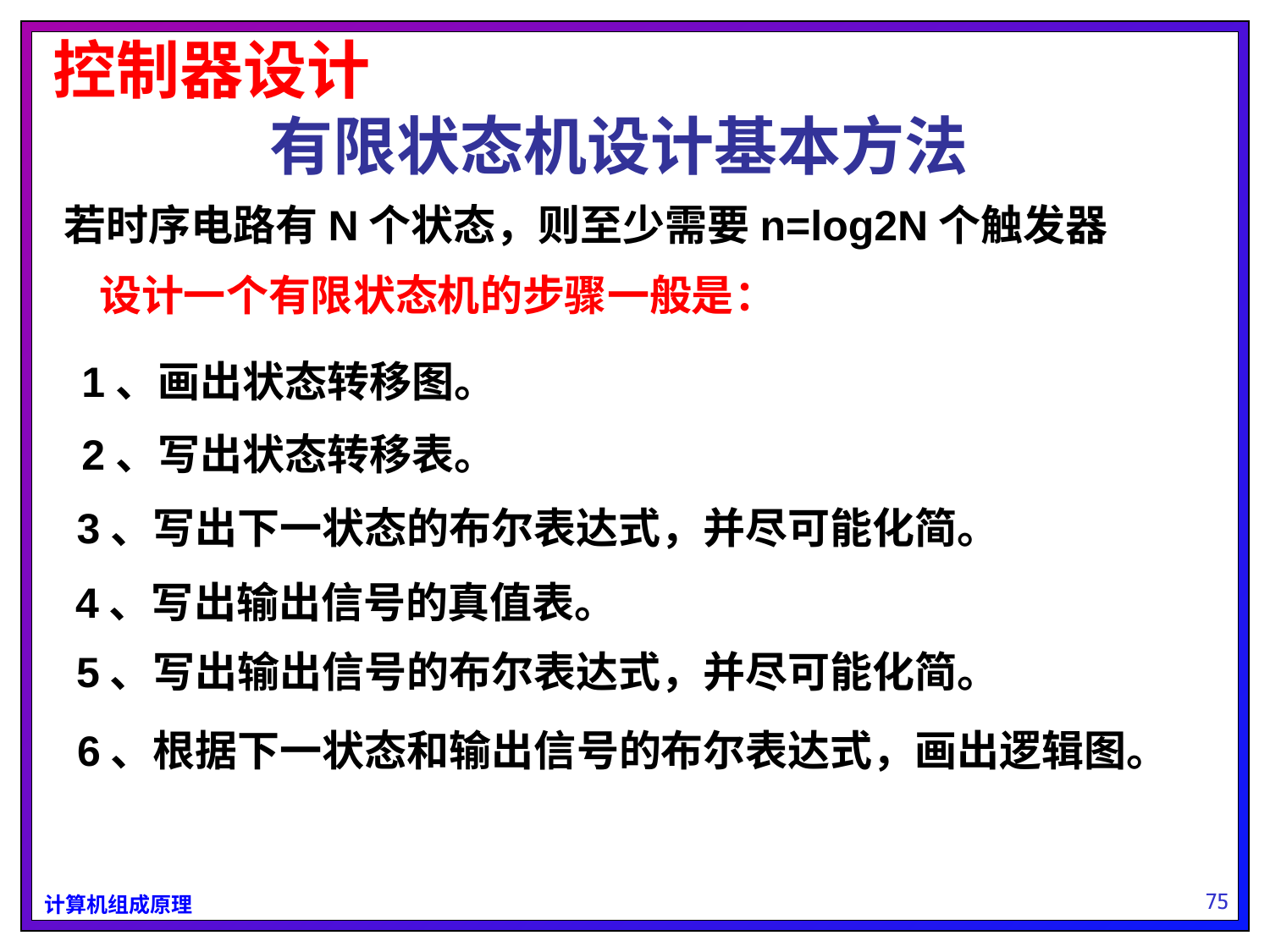

控制器设计
              有限状态机设计基本方法
若时序电路有N个状态，则至少需要n=log2N个触发器
设计一个有限状态机的步骤一般是：
1、画出状态转移图。
2、写出状态转移表。
3、写出下一状态的布尔表达式，并尽可能化简。
4、写出输出信号的真值表。
5、写出输出信号的布尔表达式，并尽可能化简。
6、根据下一状态和输出信号的布尔表达式，画出逻辑图。